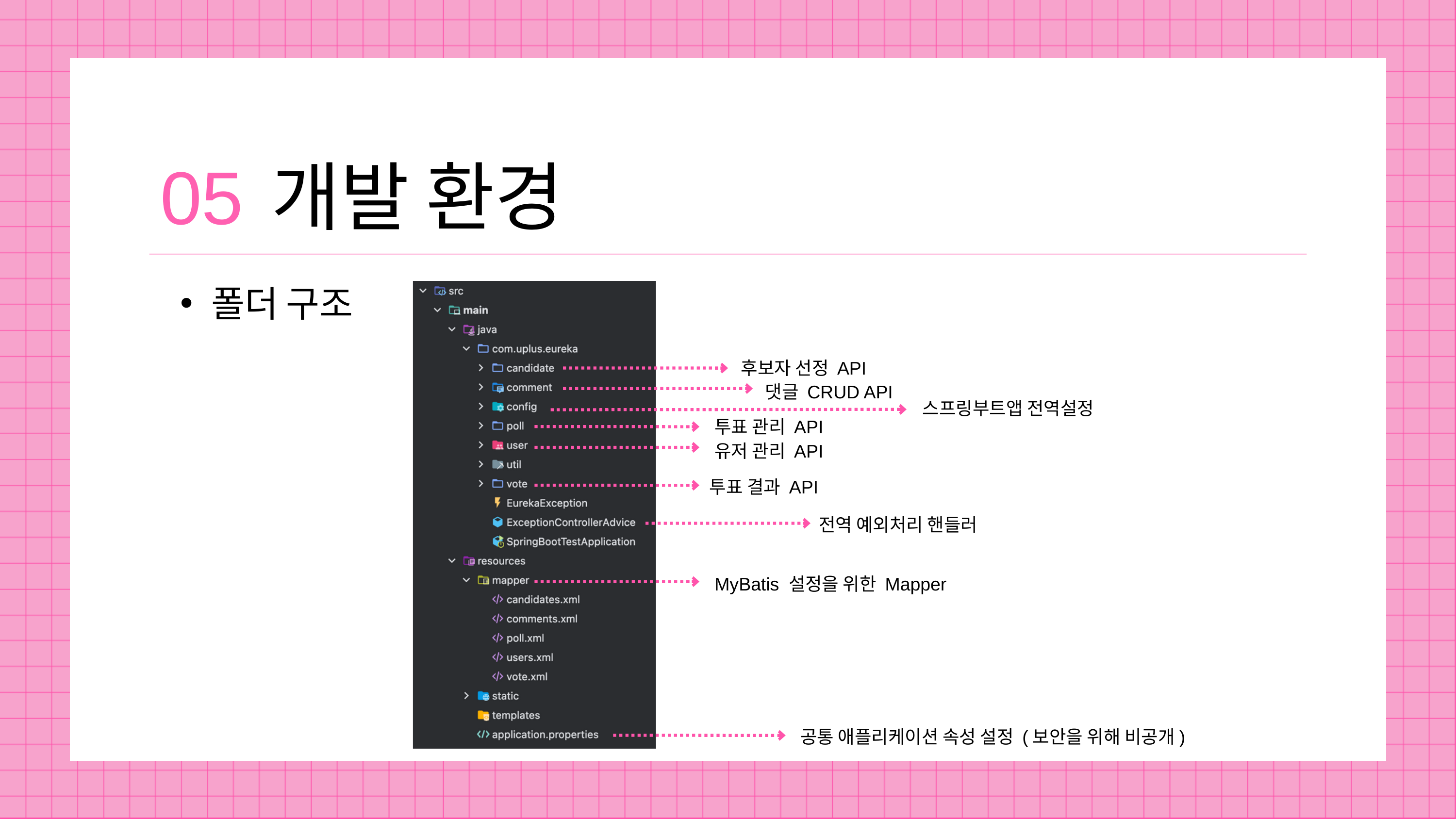

05
개발 환경
폴더 구조

후보자 선정 API

댓글 CRUD API

스프링부트앱 전역설정

투표 관리 API

유저 관리 API

투표 결과 API

전역 예외처리 핸들러

MyBatis 설정을 위한 Mapper

공통 애플리케이션 속성 설정 (보안을 위해 비공개)